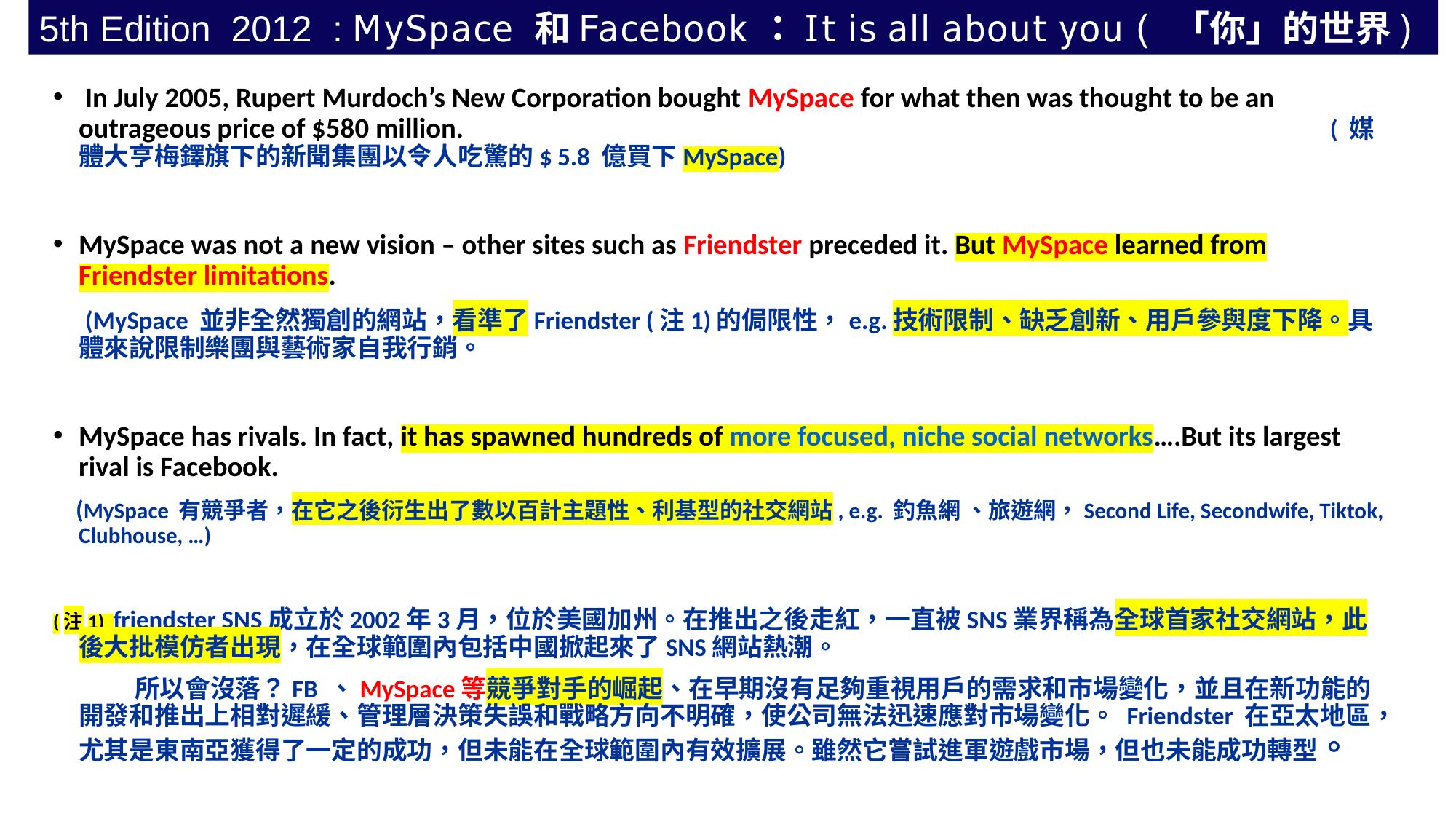

5th Edition  2012  : MySpace 和Facebook：It is all about you ( 「你」的世界)
 In July 2005, Rupert Murdoch’s New Corporation bought MySpace for what then was thought to be an outrageous price of $580 million.                                                                                                                                        ( 媒體大亨梅鐸旗下的新聞集團以令人吃驚的$ 5.8 億買下MySpace)

MySpace was not a new vision – other sites such as Friendster preceded it. But MySpace learned from Friendster limitations.
     (MySpace 並非全然獨創的網站，看準了Friendster (注1)的侷限性，e.g.技術限制、缺乏創新、用戶參與度下降。具體來說限制樂團與藝術家自我行銷。

MySpace has rivals. In fact, it has spawned hundreds of more focused, niche social networks….But its largest rival is Facebook.
    (MySpace 有競爭者，在它之後衍生出了數以百計主題性、利基型的社交網站, e.g. 釣魚網 、旅遊網，Second Life, Secondwife, Tiktok, Clubhouse, …)

(注1)  friendster SNS成立於2002年3月，位於美國加州。在推出之後走紅，一直被SNS業界稱為全球首家社交網站，此後大批模仿者出現，在全球範圍內包括中國掀起來了SNS網站熱潮。
             所以會沒落？FB 、MySpace等競爭對手的崛起、在早期沒有足夠重視用戶的需求和市場變化，並且在新功能的開發和推出上相對遲緩、管理層決策失誤和戰略方向不明確，使公司無法迅速應對市場變化。 Friendster 在亞太地區，尤其是東南亞獲得了一定的成功，但未能在全球範圍內有效擴展。雖然它嘗試進軍遊戲市場，但也未能成功轉型。